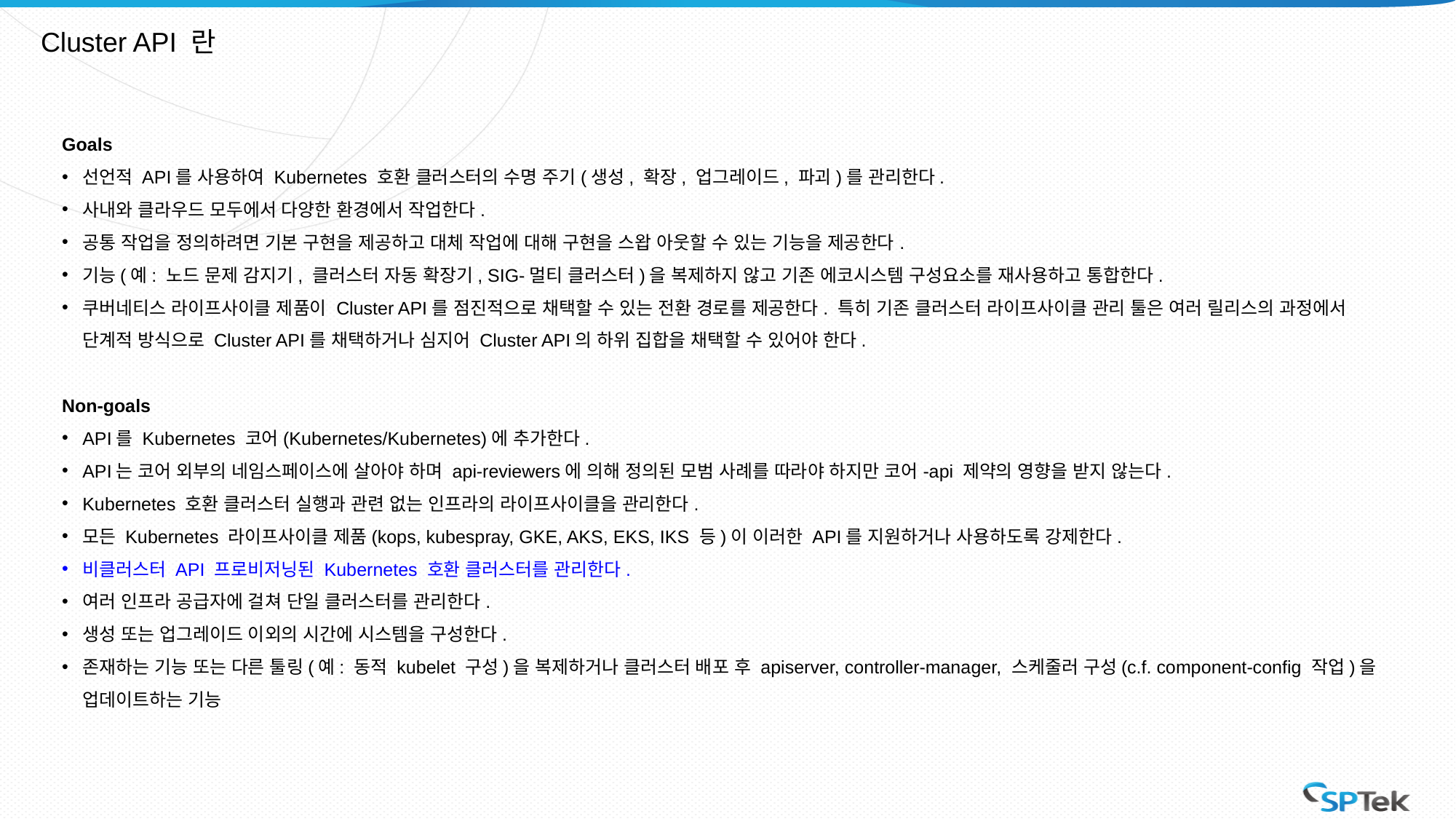

Cluster API 란
Goals
선언적 API를 사용하여 Kubernetes 호환 클러스터의 수명 주기(생성, 확장, 업그레이드, 파괴)를 관리한다.
사내와 클라우드 모두에서 다양한 환경에서 작업한다.
공통 작업을 정의하려면 기본 구현을 제공하고 대체 작업에 대해 구현을 스왑 아웃할 수 있는 기능을 제공한다.
기능(예: 노드 문제 감지기, 클러스터 자동 확장기, SIG-멀티 클러스터)을 복제하지 않고 기존 에코시스템 구성요소를 재사용하고 통합한다.
쿠버네티스 라이프사이클 제품이 Cluster API를 점진적으로 채택할 수 있는 전환 경로를 제공한다. 특히 기존 클러스터 라이프사이클 관리 툴은 여러 릴리스의 과정에서 단계적 방식으로 Cluster API를 채택하거나 심지어 Cluster API의 하위 집합을 채택할 수 있어야 한다.

Non-goals
API를 Kubernetes 코어(Kubernetes/Kubernetes)에 추가한다.
API는 코어 외부의 네임스페이스에 살아야 하며 api-reviewers에 의해 정의된 모범 사례를 따라야 하지만 코어-api 제약의 영향을 받지 않는다.
Kubernetes 호환 클러스터 실행과 관련 없는 인프라의 라이프사이클을 관리한다.
모든 Kubernetes 라이프사이클 제품(kops, kubespray, GKE, AKS, EKS, IKS 등)이 이러한 API를 지원하거나 사용하도록 강제한다.
비클러스터 API 프로비저닝된 Kubernetes 호환 클러스터를 관리한다.
여러 인프라 공급자에 걸쳐 단일 클러스터를 관리한다.
생성 또는 업그레이드 이외의 시간에 시스템을 구성한다.
존재하는 기능 또는 다른 툴링(예: 동적 kubelet 구성)을 복제하거나 클러스터 배포 후 apiserver, controller-manager, 스케줄러 구성(c.f. component-config 작업)을 업데이트하는 기능